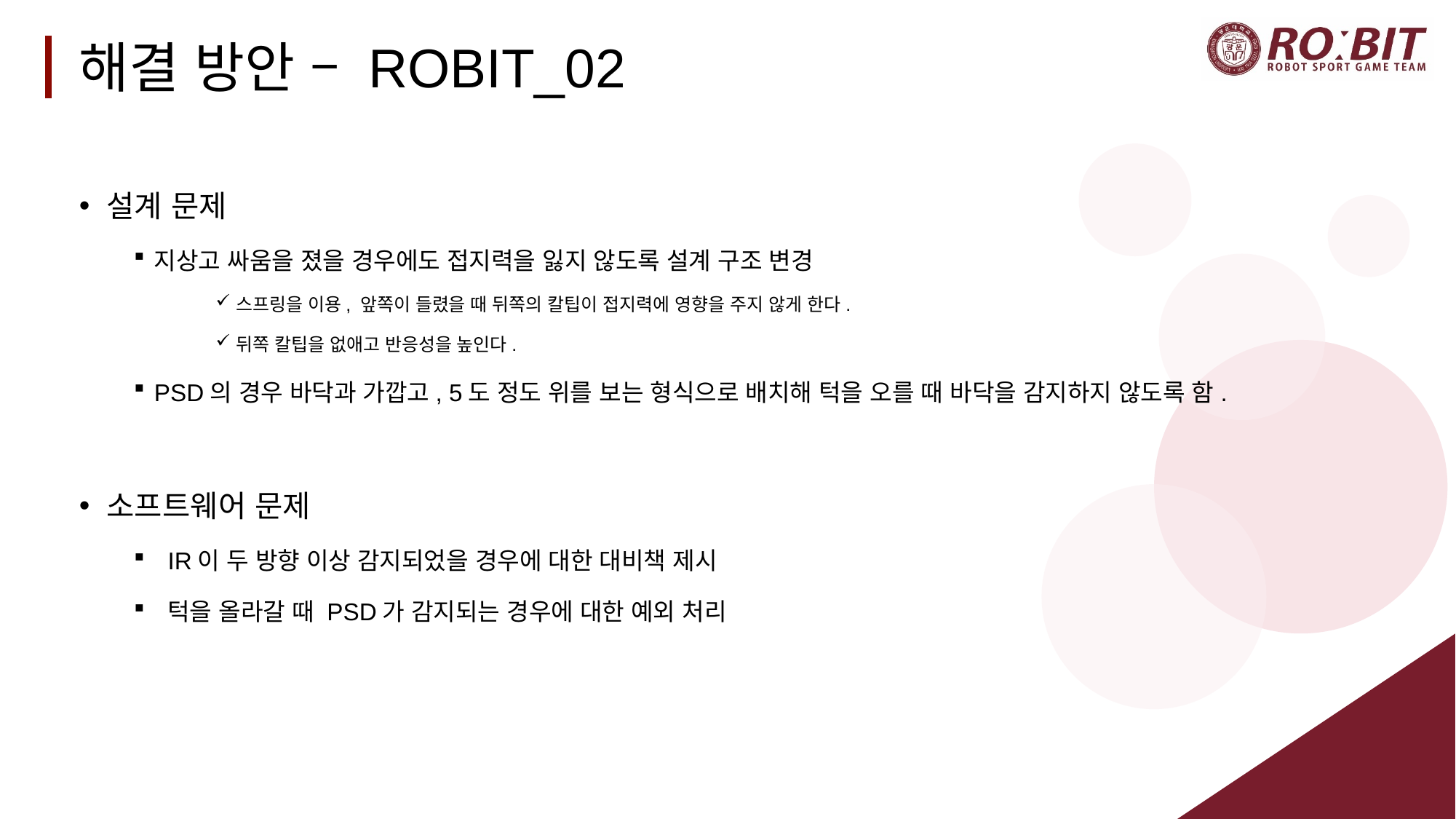

# 해결 방안 – ROBIT_02
설계 문제
지상고 싸움을 졌을 경우에도 접지력을 잃지 않도록 설계 구조 변경
스프링을 이용, 앞쪽이 들렸을 때 뒤쪽의 칼팁이 접지력에 영향을 주지 않게 한다.
뒤쪽 칼팁을 없애고 반응성을 높인다.
PSD의 경우 바닥과 가깝고, 5도 정도 위를 보는 형식으로 배치해 턱을 오를 때 바닥을 감지하지 않도록 함.

소프트웨어 문제
IR이 두 방향 이상 감지되었을 경우에 대한 대비책 제시
턱을 올라갈 때 PSD가 감지되는 경우에 대한 예외 처리